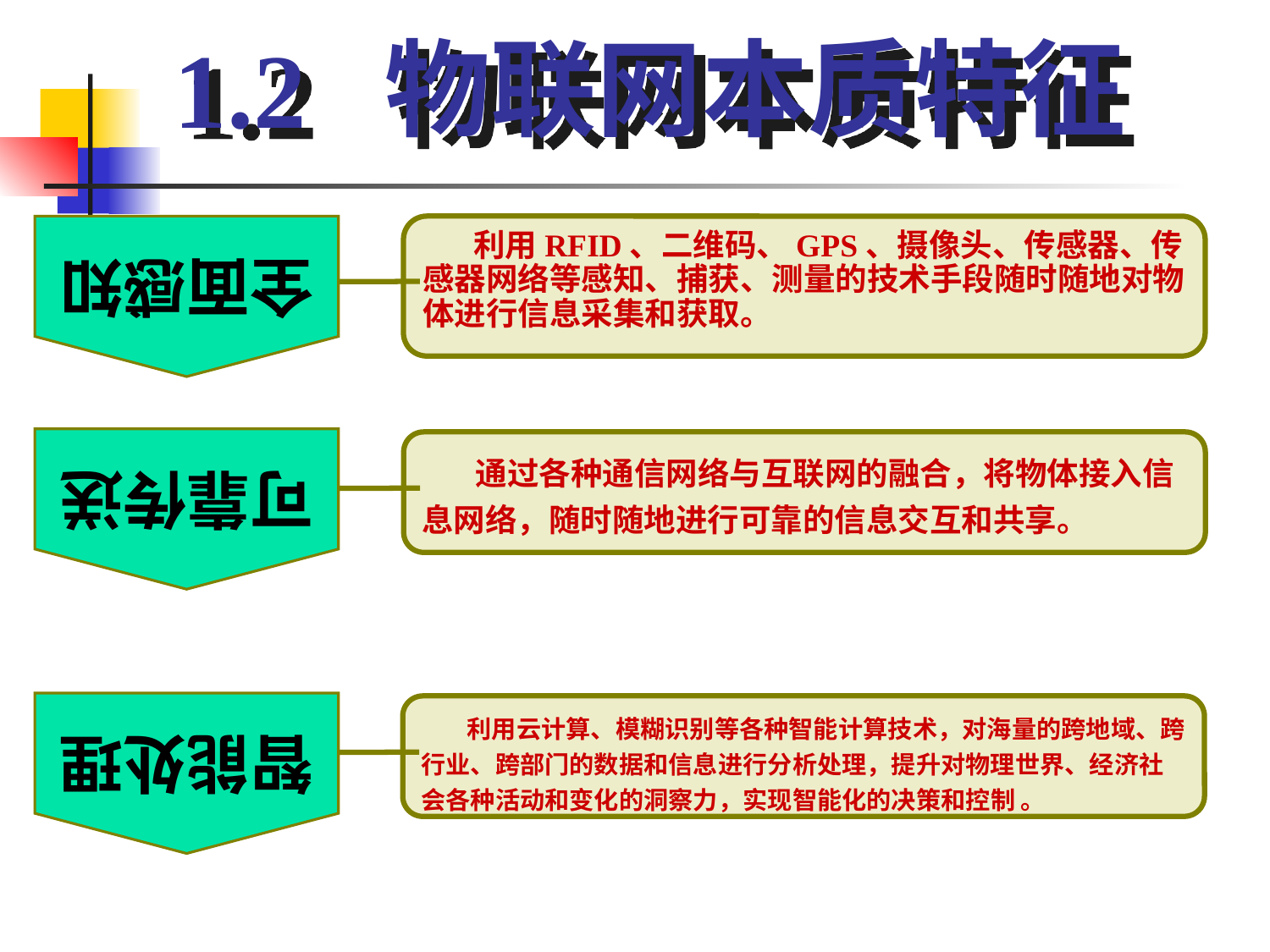

1.2  物联网本质特征
全面感知
      利用RFID、二维码、GPS、摄像头、传感器、传感器网络等感知、捕获、测量的技术手段随时随地对物体进行信息采集和获取。

可靠传送
      通过各种通信网络与互联网的融合，将物体接入信息网络，随时随地进行可靠的信息交互和共享。

智能处理
       利用云计算、模糊识别等各种智能计算技术，对海量的跨地域、跨行业、跨部门的数据和信息进行分析处理，提升对物理世界、经济社会各种活动和变化的洞察力，实现智能化的决策和控制 。